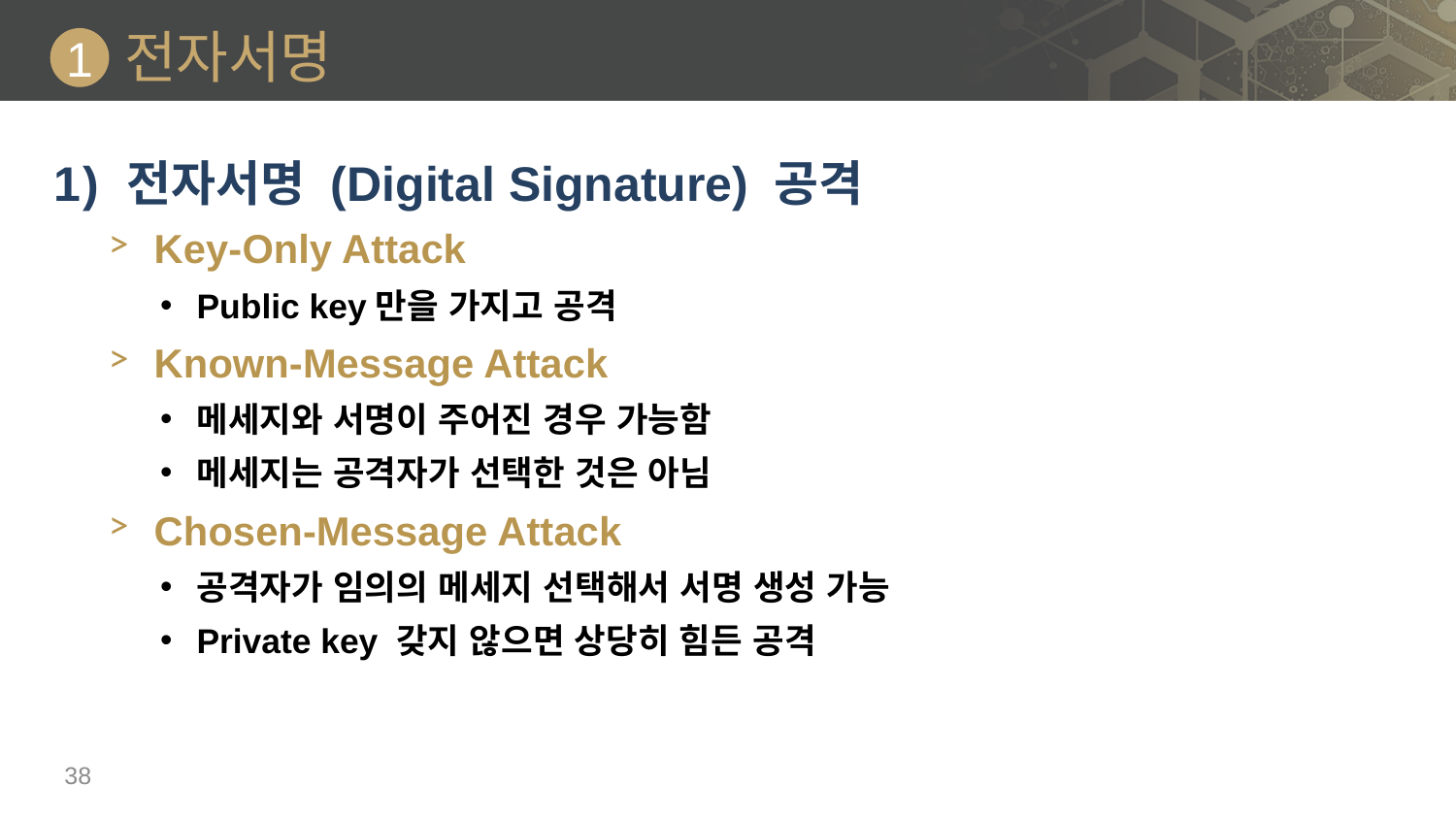

# 전자서명
1
전자서명 (Digital Signature) 공격
Key-Only Attack
Public key만을 가지고 공격
Known-Message Attack
메세지와 서명이 주어진 경우 가능함
메세지는 공격자가 선택한 것은 아님
Chosen-Message Attack
공격자가 임의의 메세지 선택해서 서명 생성 가능
Private key 갖지 않으면 상당히 힘든 공격
38